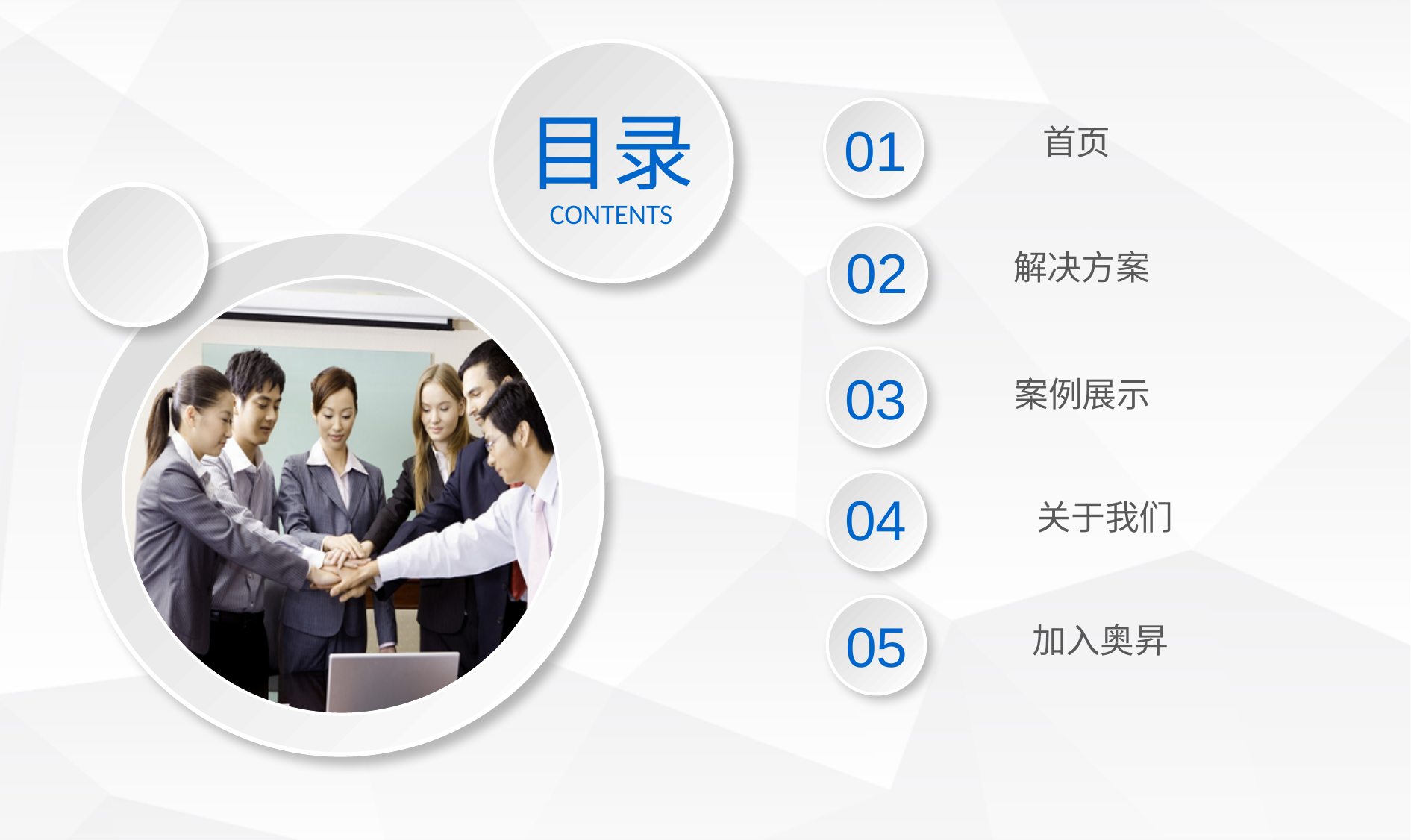

目录
CONTENTS

01
首页

02

解决方案

03
案例展示

04
关于我们

05
加入奥昇